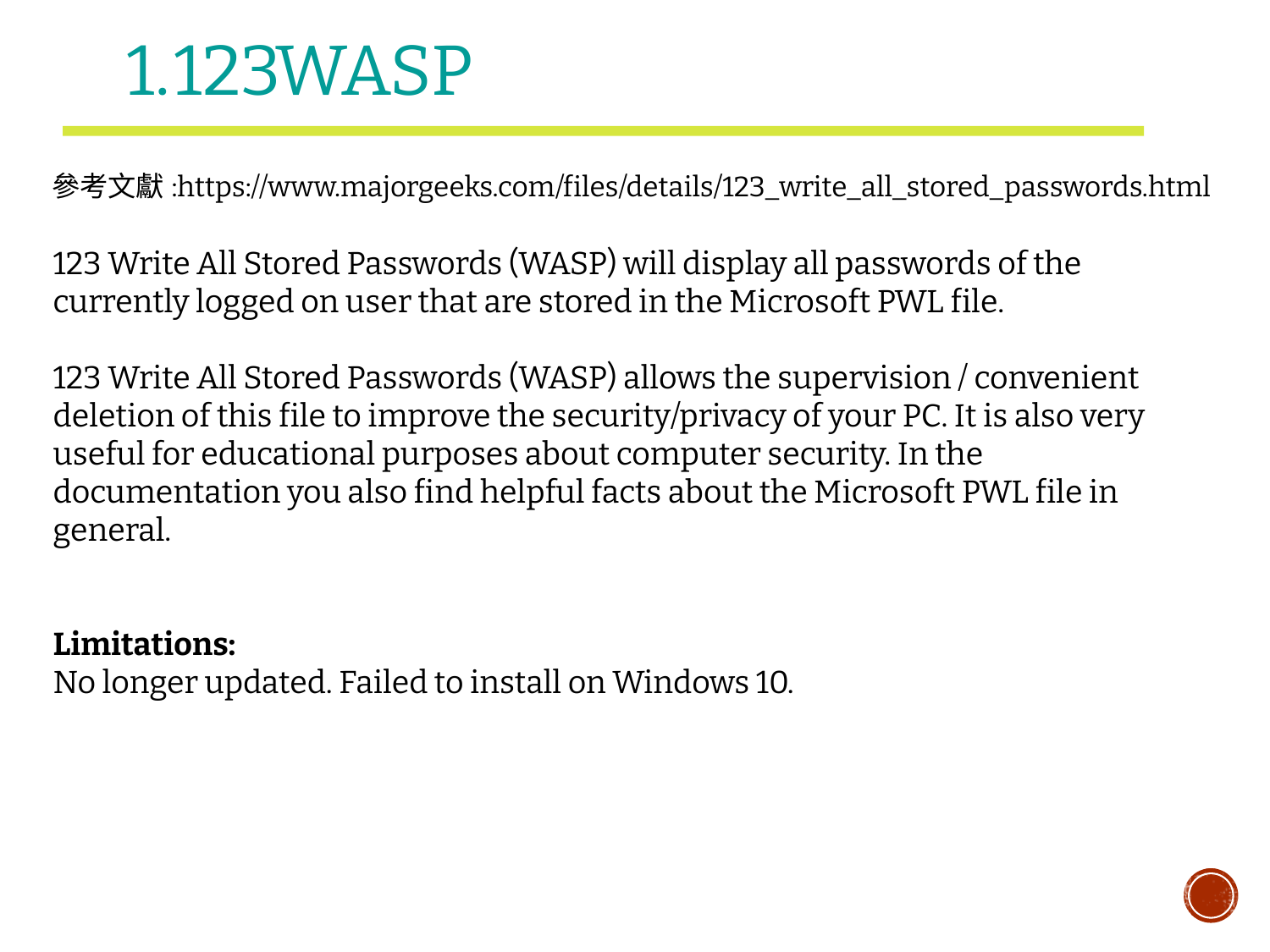

# 123WASP
參考文獻:https://www.majorgeeks.com/files/details/123_write_all_stored_passwords.html
123 Write All Stored Passwords (WASP) will display all passwords of the currently logged on user that are stored in the Microsoft PWL file.
123 Write All Stored Passwords (WASP) allows the supervision / convenient deletion of this file to improve the security/privacy of your PC. It is also very useful for educational purposes about computer security. In the documentation you also find helpful facts about the Microsoft PWL file in general.
Limitations:
No longer updated. Failed to install on Windows 10.